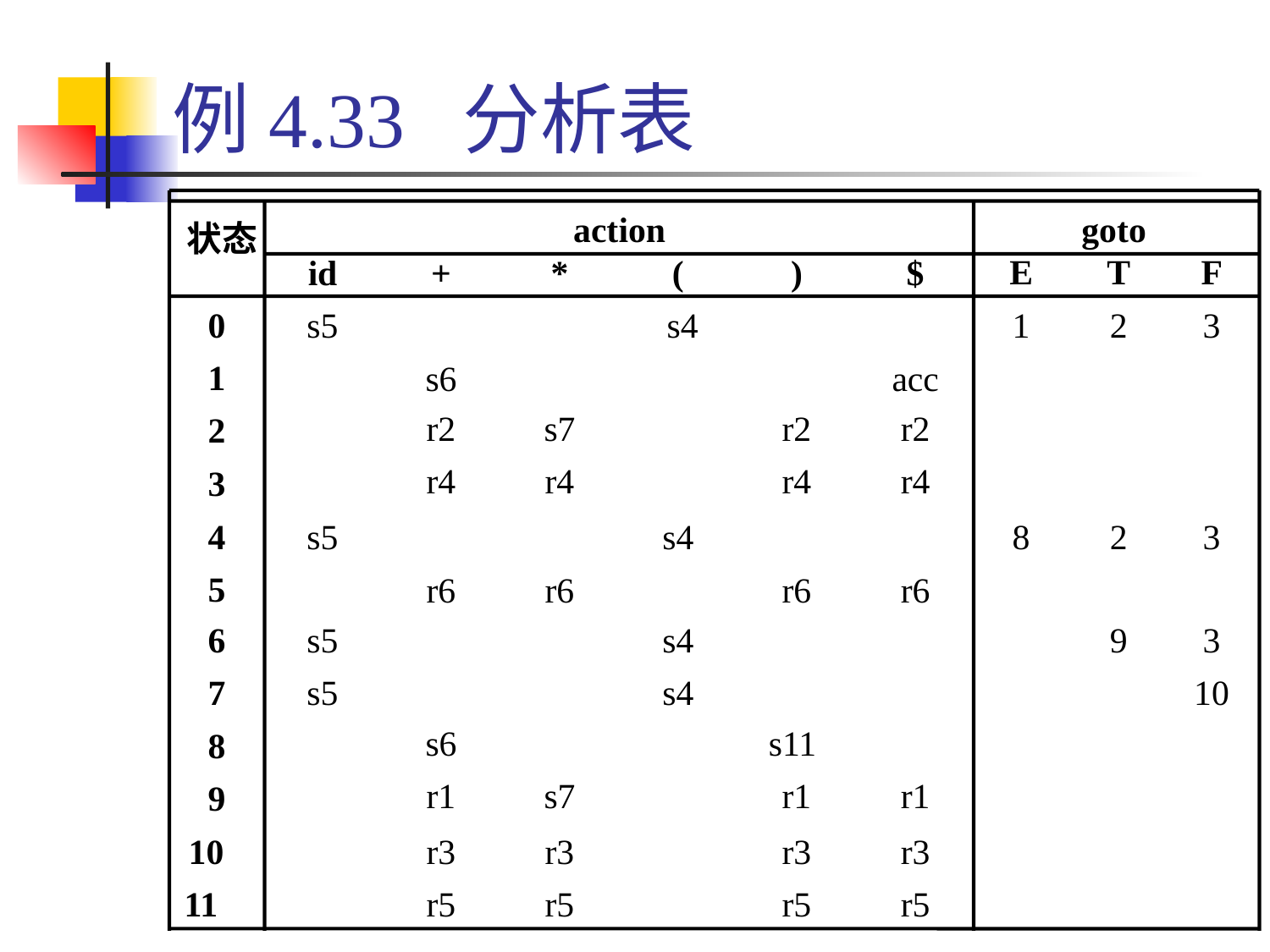

# 例4.33  分析表

action

goto
状态
E
T
F
id
+
*
(
)
$

0
1
2
3
s5
s4
1
s6
acc
r2
s7
r2
r2
2
r4
r4
r4
r4
3
4
8
2
3
s5
s4
5
r6
r6
r6
r6
9
3
6
s5
s4
10
7
s5
s4
s6
s11
8
r1
s7
r1
r1
9
10
r3
r3
r3
r3
11
r5
r5
r5
r5